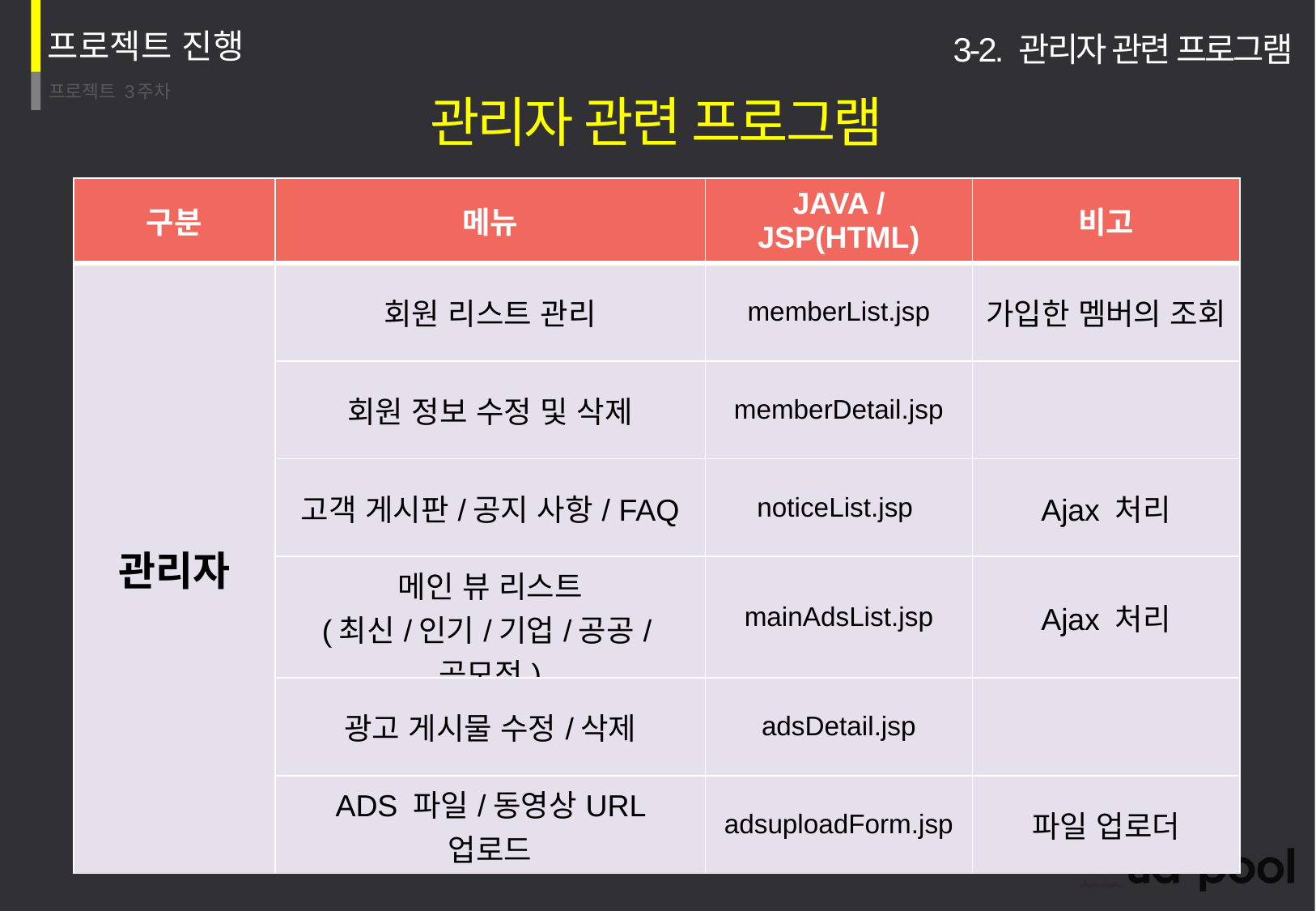

3-2. 관리자 관련 프로그램
관리자 관련 프로그램
| 구분 | 메뉴 | JAVA / JSP(HTML) | 비고 |
| --- | --- | --- | --- |
| 관리자 | 회원 리스트 관리 | memberList.jsp | 가입한 멤버의 조회 |
|  | 회원 정보 수정 및 삭제 | memberDetail.jsp |  |
|  | 고객 게시판/공지 사항/ FAQ | noticeList.jsp | Ajax 처리 |
|  | 메인 뷰 리스트 (최신/인기/기업/공공/공모전) | mainAdsList.jsp | Ajax 처리 |
|  | 광고 게시물 수정/삭제 | adsDetail.jsp |  |
|  | ADS 파일/동영상URL 업로드 | adsuploadForm.jsp | 파일 업로더 |